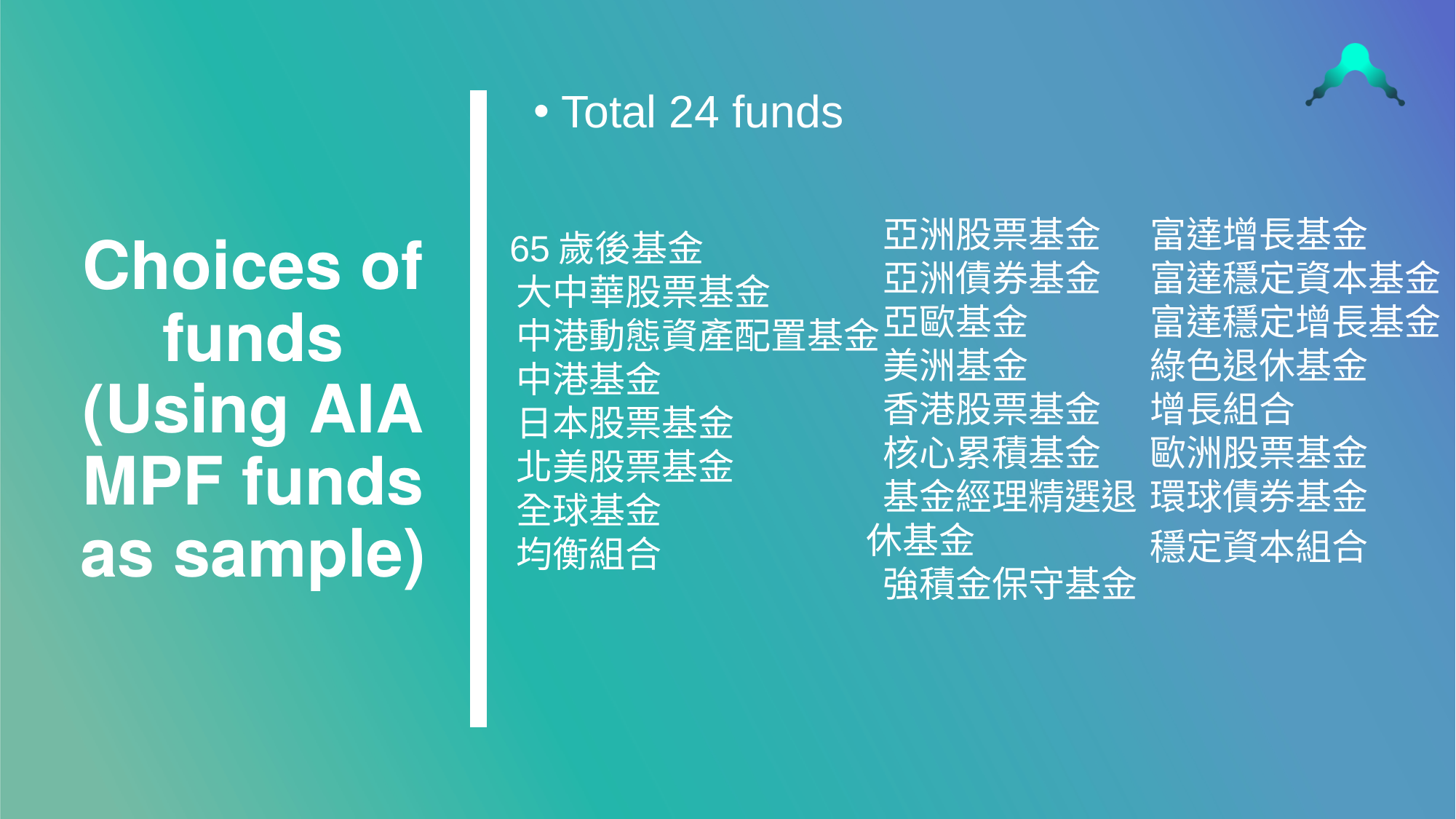

# Choices of funds (Using AIA MPF funds as sample)
Total 24 funds

 亞洲股票基金
 亞洲債券基金
 亞歐基金
 美洲基金
 香港股票基金
 核心累積基金
 基金經理精選退休基金
 強積金保守基金

 富達增長基金
 富達穩定資本基金
 富達穩定增長基金
 綠色退休基金
 增長組合
 歐洲股票基金
 環球債券基金
 穩定資本組合
 65歲後基金
 大中華股票基金
 中港動態資產配置基金
 中港基金
 日本股票基金
 北美股票基金
 全球基金
 均衡組合